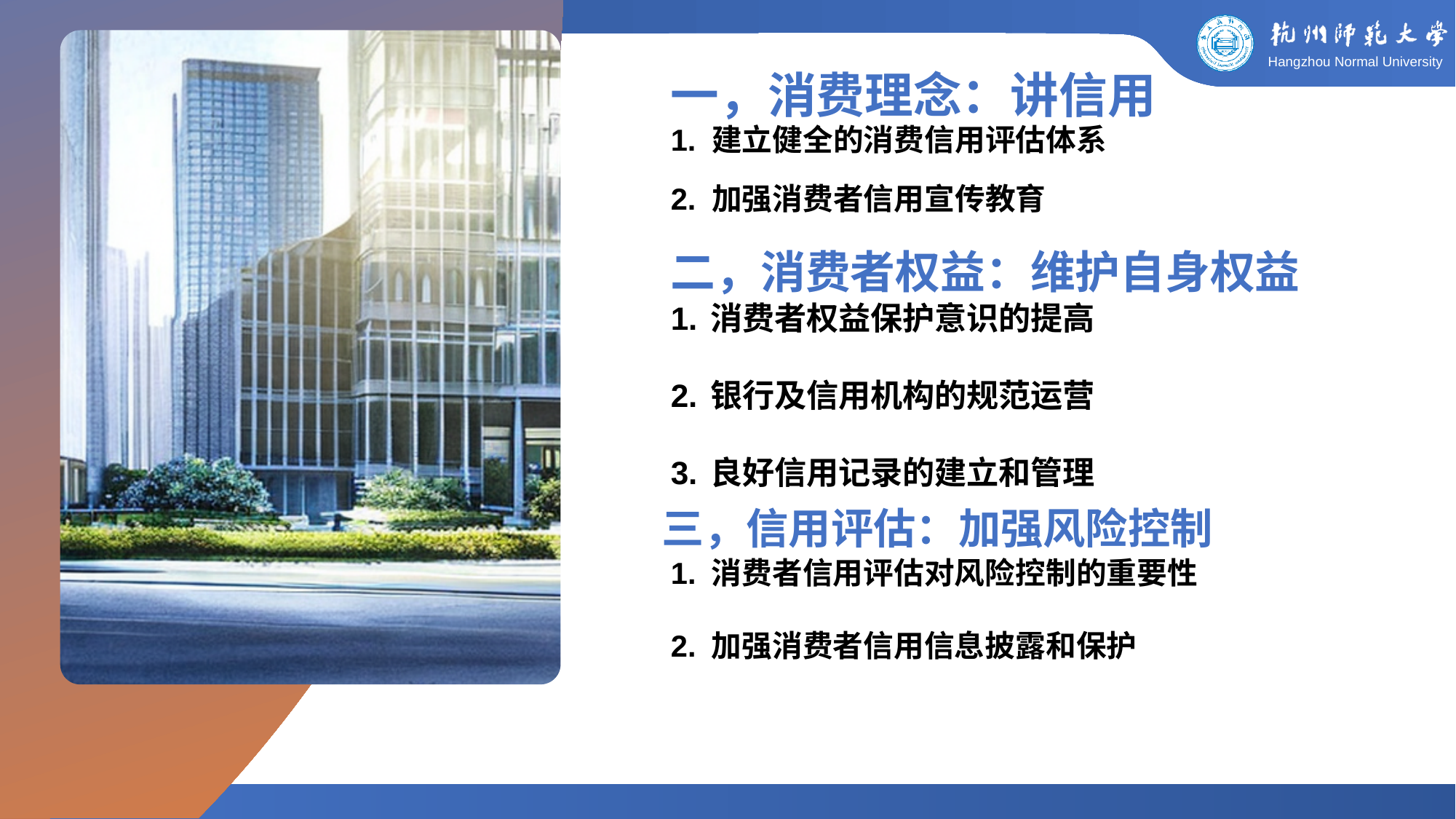

一，消费理念：讲信用
1. 建立健全的消费信用评估体系
2. 加强消费者信用宣传教育
消费者权益：维护自身权益
二，消费者权益：维护自身权益
1. 消费者权益保护意识的提高

2. 银行及信用机构的规范运营

3. 良好信用记录的建立和管理
三，信用评估：加强风险控制
1. 消费者信用评估对风险控制的重要性

2. 加强消费者信用信息披露和保护